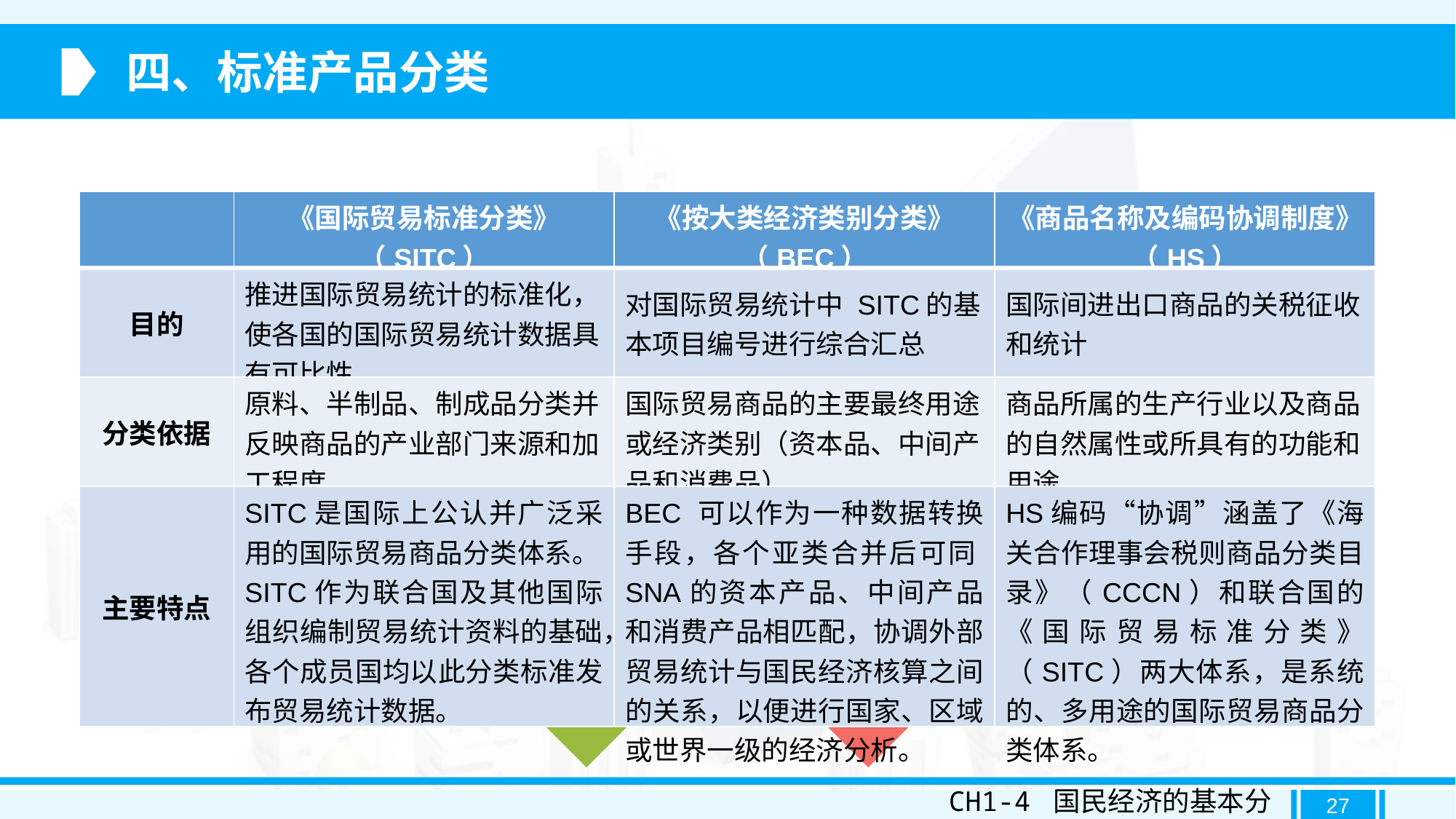

四、标准产品分类

|  | 《国际贸易标准分类》（SITC） | 《按大类经济类别分类》（BEC） | 《商品名称及编码协调制度》（HS） |
| --- | --- | --- | --- |
| 目的 | 推进国际贸易统计的标准化，使各国的国际贸易统计数据具有可比性 | 对国际贸易统计中 SITC的基本项目编号进行综合汇总 | 国际间进出口商品的关税征收和统计 |
| 分类依据 | 原料、半制品、制成品分类并反映商品的产业部门来源和加工程度 | 国际贸易商品的主要最终用途或经济类别（资本品、中间产品和消费品） | 商品所属的生产行业以及商品的自然属性或所具有的功能和用途 |
| 主要特点 | SITC是国际上公认并广泛采用的国际贸易商品分类体系。SITC作为联合国及其他国际组织编制贸易统计资料的基础，各个成员国均以此分类标准发布贸易统计数据。 | BEC 可以作为一种数据转换手段，各个亚类合并后可同SNA的资本产品、中间产品和消费产品相匹配，协调外部贸易统计与国民经济核算之间的关系，以便进行国家、区域或世界一级的经济分析。 | HS编码“协调”涵盖了《海关合作理事会税则商品分类目录》（CCCN）和联合国的《国际贸易标准分类》（SITC）两大体系，是系统的、多用途的国际贸易商品分类体系。 |

CH1-4 国民经济的基本分类
27